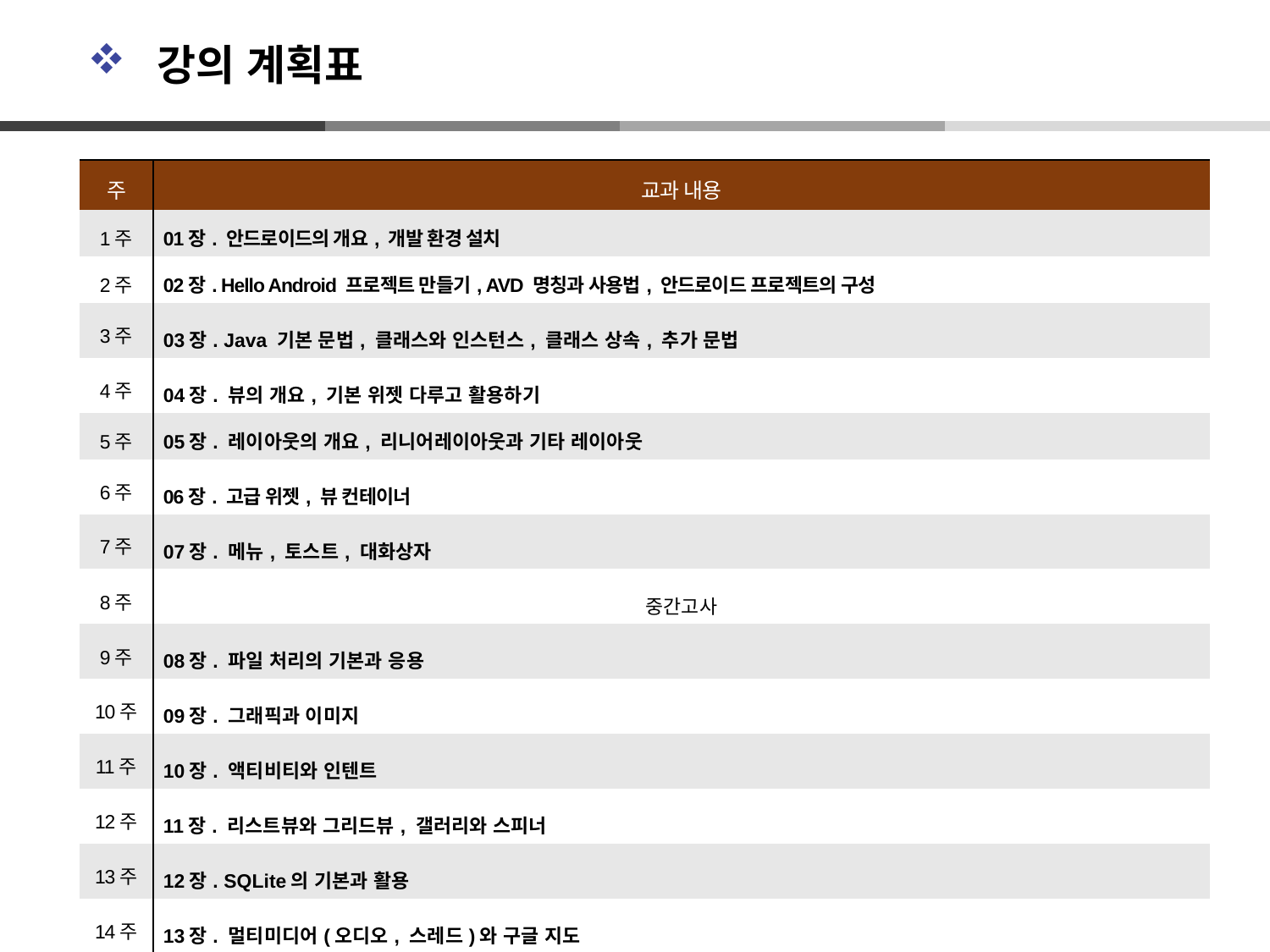

# 강의 계획표
| 주 | 교과 내용 |
| --- | --- |
| 1주 | 01장. 안드로이드의 개요, 개발 환경 설치 |
| 2주 | 02장. Hello Android 프로젝트 만들기, AVD 명칭과 사용법, 안드로이드 프로젝트의 구성 |
| 3주 | 03장. Java 기본 문법, 클래스와 인스턴스, 클래스 상속, 추가 문법 |
| 4주 | 04장. 뷰의 개요, 기본 위젯 다루고 활용하기 |
| 5주 | 05장. 레이아웃의 개요, 리니어레이아웃과 기타 레이아웃 |
| 6주 | 06장. 고급 위젯, 뷰 컨테이너 |
| 7주 | 07장. 메뉴, 토스트, 대화상자 |
| 8주 | 중간고사 |
| 9주 | 08장. 파일 처리의 기본과 응용 |
| 10주 | 09장. 그래픽과 이미지 |
| 11주 | 10장. 액티비티와 인텐트 |
| 12주 | 11장. 리스트뷰와 그리드뷰, 갤러리와 스피너 |
| 13주 | 12장. SQLite의 기본과 활용 |
| 14주 | 13장. 멀티미디어(오디오, 스레드)와 구글 지도 |
| 15주 | 14장, 15장. 서비스와 브로드 캐스트 리시버, 구글 플레이에 앱 배포하기 |
| 16주 | 기말고사 |